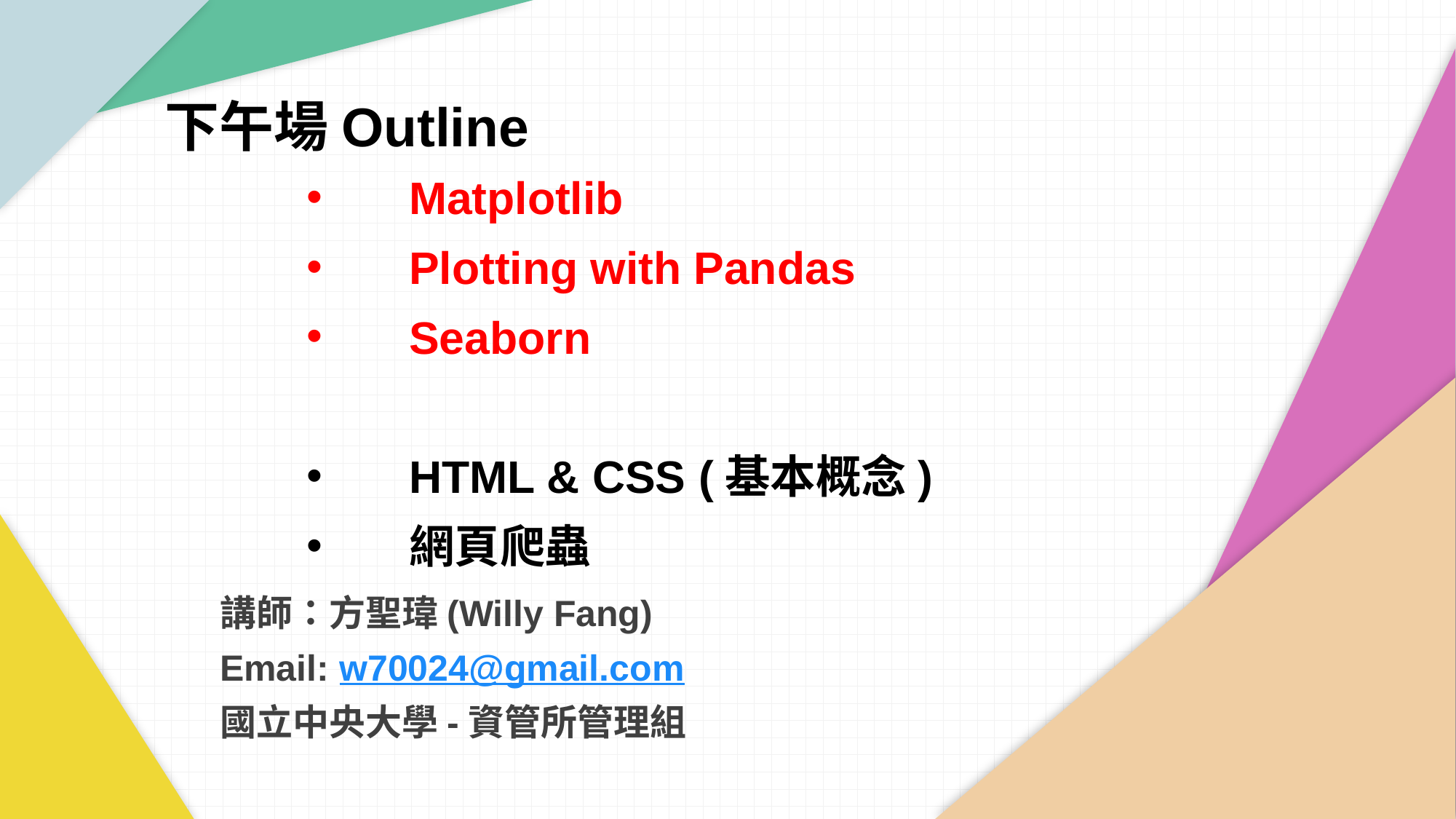

下午場Outline
Matplotlib
Plotting with Pandas
Seaborn

HTML & CSS (基本概念)
網頁爬蟲
講師：方聖瑋(Willy Fang)
Email: w70024@gmail.com
國立中央大學-資管所管理組